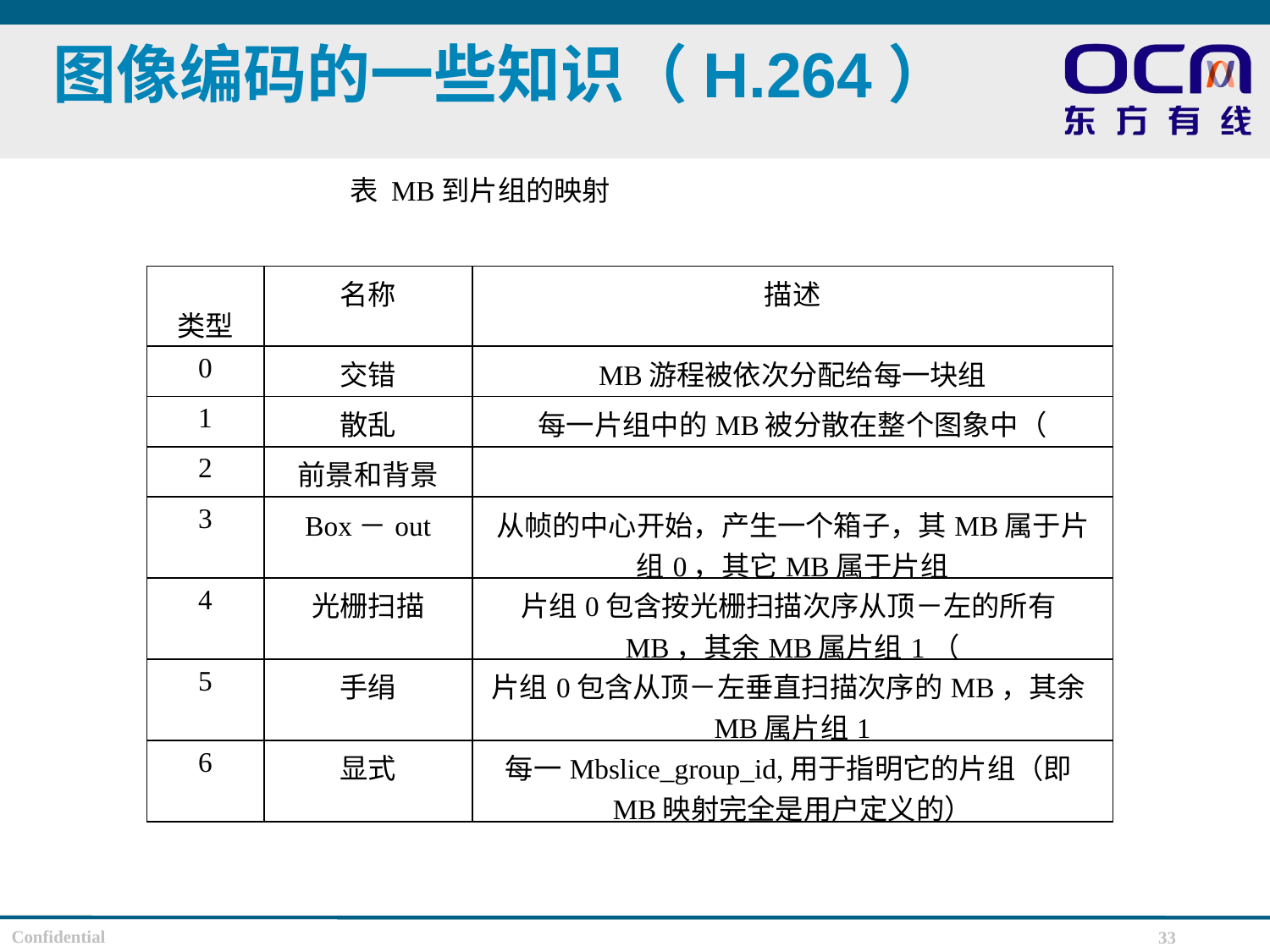

# 图像编码的一些知识（H.264）

表 MB到片组的映射
| 类型 | 名称 | 描述 |
| --- | --- | --- |
| 0 | 交错 | MB游程被依次分配给每一块组 |
| 1 | 散乱 | 每一片组中的MB被分散在整个图象中（ |
| 2 | 前景和背景 |  |
| 3 | Box－out | 从帧的中心开始，产生一个箱子，其MB属于片组0，其它MB属于片组 |
| 4 | 光栅扫描 | 片组0包含按光栅扫描次序从顶－左的所有MB，其余MB属片组1（ |
| 5 | 手绢 | 片组0包含从顶－左垂直扫描次序的MB，其余MB属片组1 |
| 6 | 显式 | 每一Mbslice\_group\_id,用于指明它的片组（即MB映射完全是用户定义的） |